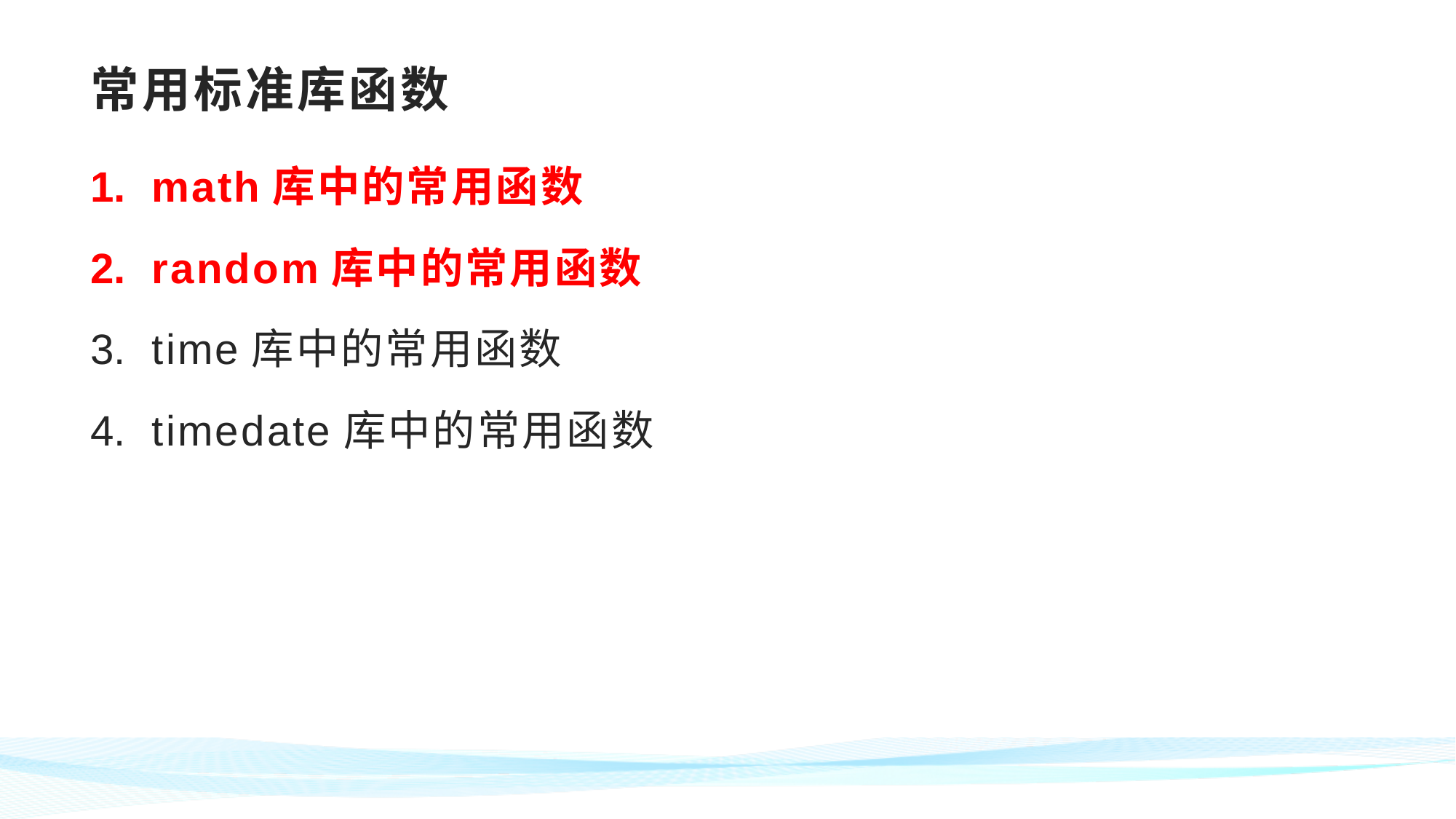

# 常用标准库函数
math库中的常用函数
random库中的常用函数
time库中的常用函数
timedate库中的常用函数